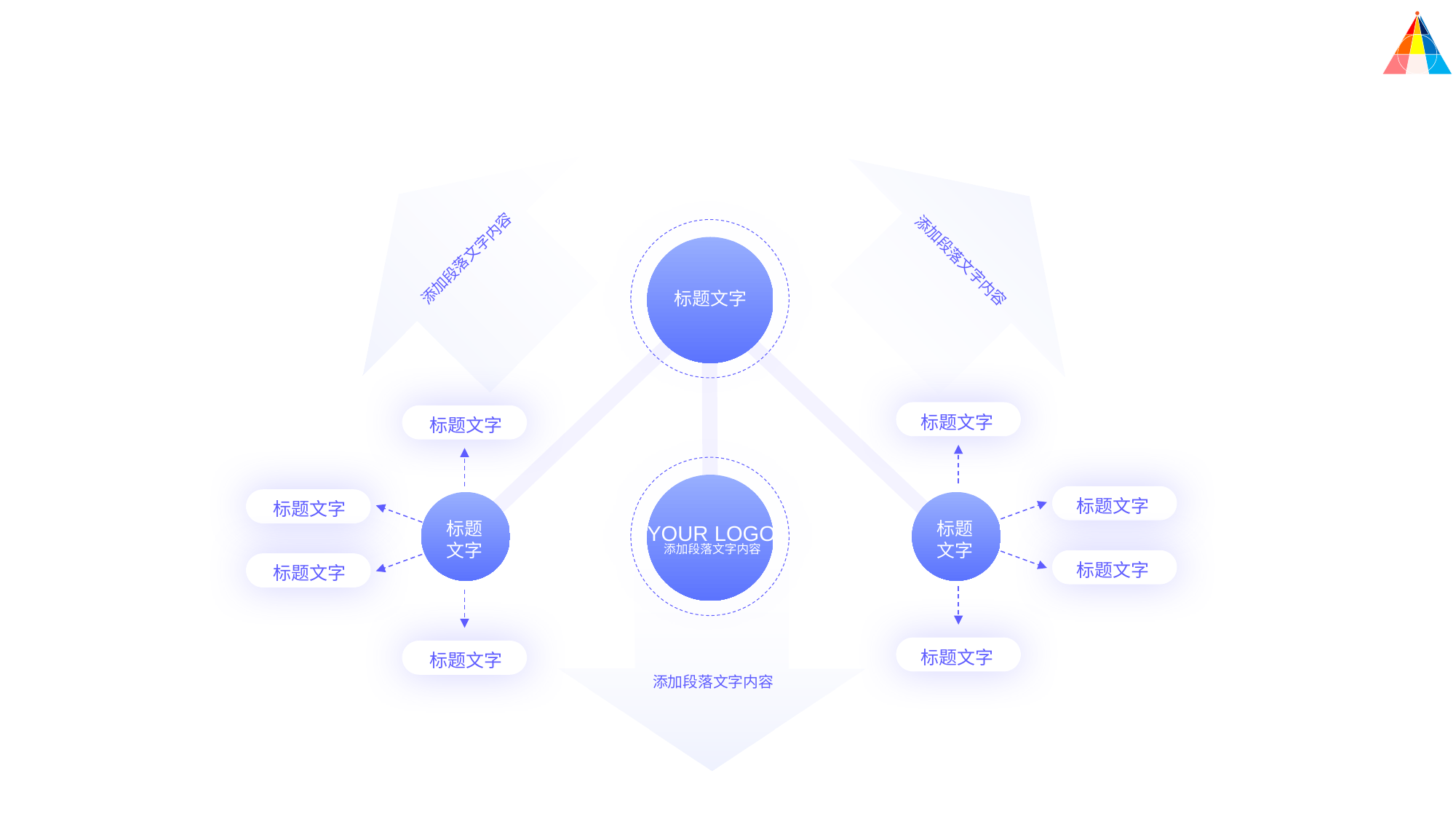

添加段落文字内容

添加段落文字内容

标题文字

标题文字

标题文字

标题文字

标题文字

标题文字

标题文字

标题文字

标题文字

标题
文字

标题
文字

YOUR LOGO
添加段落文字内容
添加段落文字内容